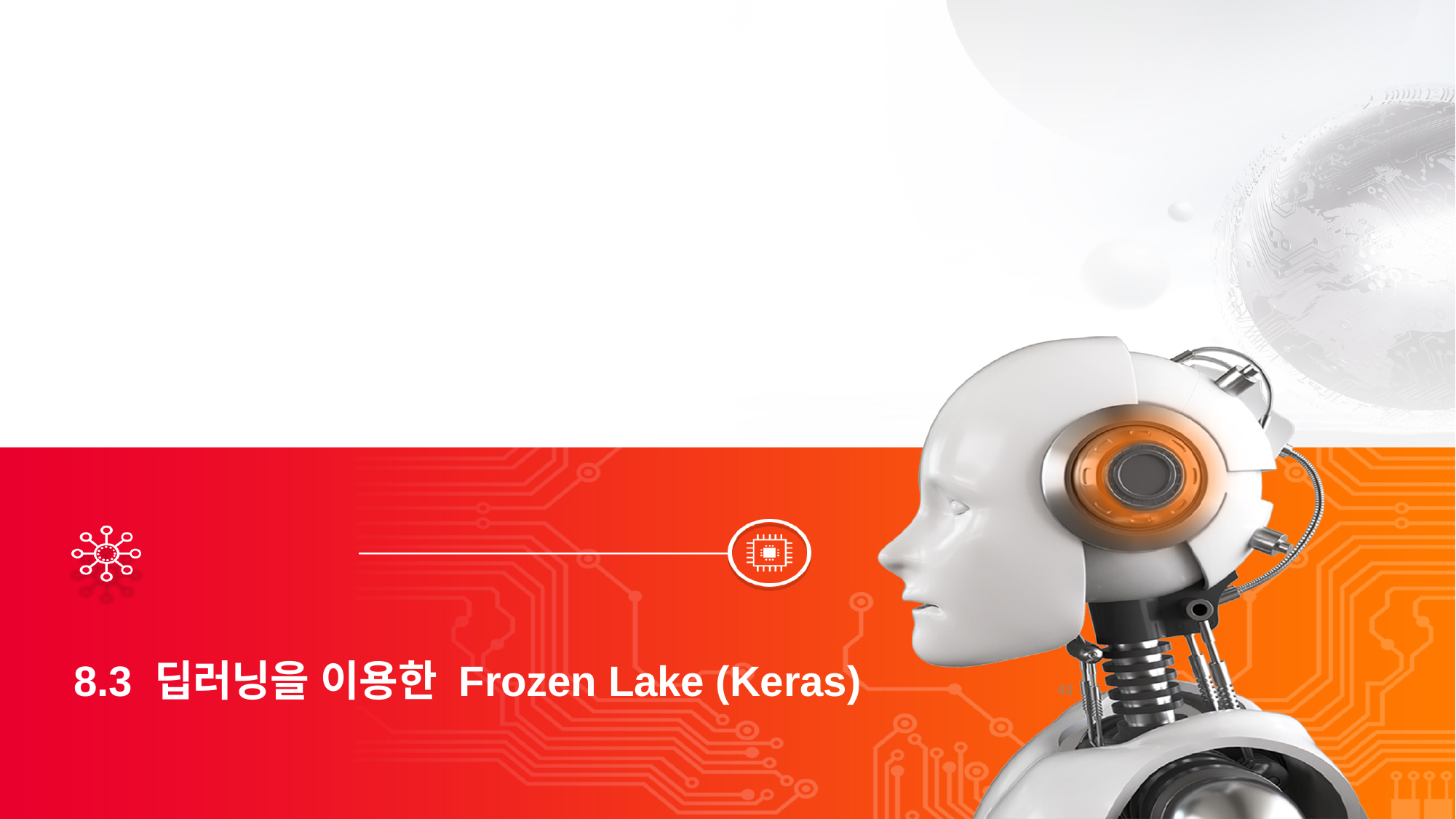

8.3 딥러닝을 이용한 Frozen Lake (Keras)
43